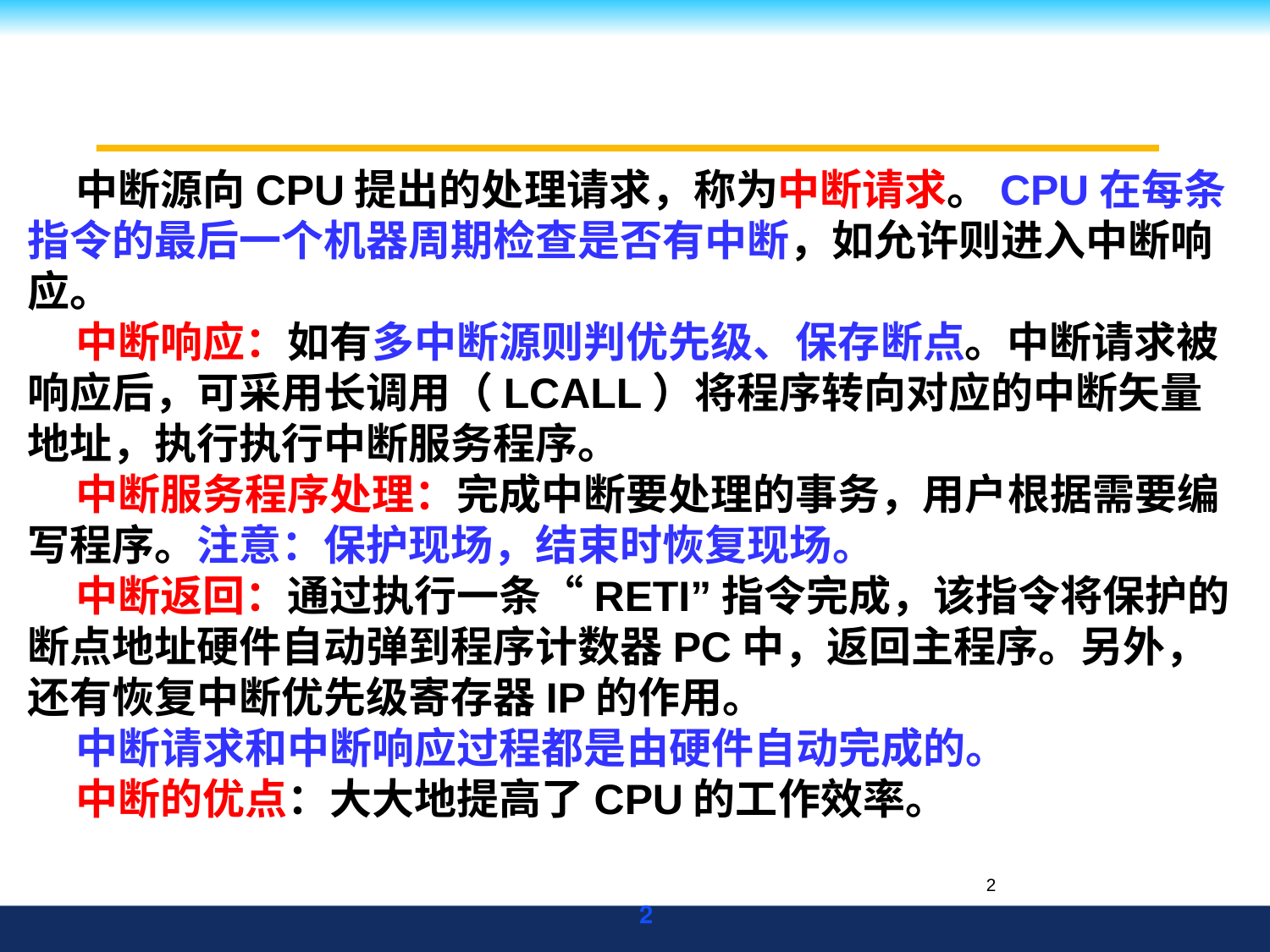

#
    中断源向CPU提出的处理请求，称为中断请求。CPU在每条指令的最后一个机器周期检查是否有中断，如允许则进入中断响应。
    中断响应：如有多中断源则判优先级、保存断点。中断请求被响应后，可采用长调用（LCALL）将程序转向对应的中断矢量地址，执行执行中断服务程序。
    中断服务程序处理：完成中断要处理的事务，用户根据需要编写程序。注意：保护现场，结束时恢复现场。
    中断返回：通过执行一条“RETI”指令完成，该指令将保护的断点地址硬件自动弹到程序计数器PC中，返回主程序。另外，还有恢复中断优先级寄存器IP的作用。
    中断请求和中断响应过程都是由硬件自动完成的。
    中断的优点：大大地提高了CPU的工作效率。
2
2